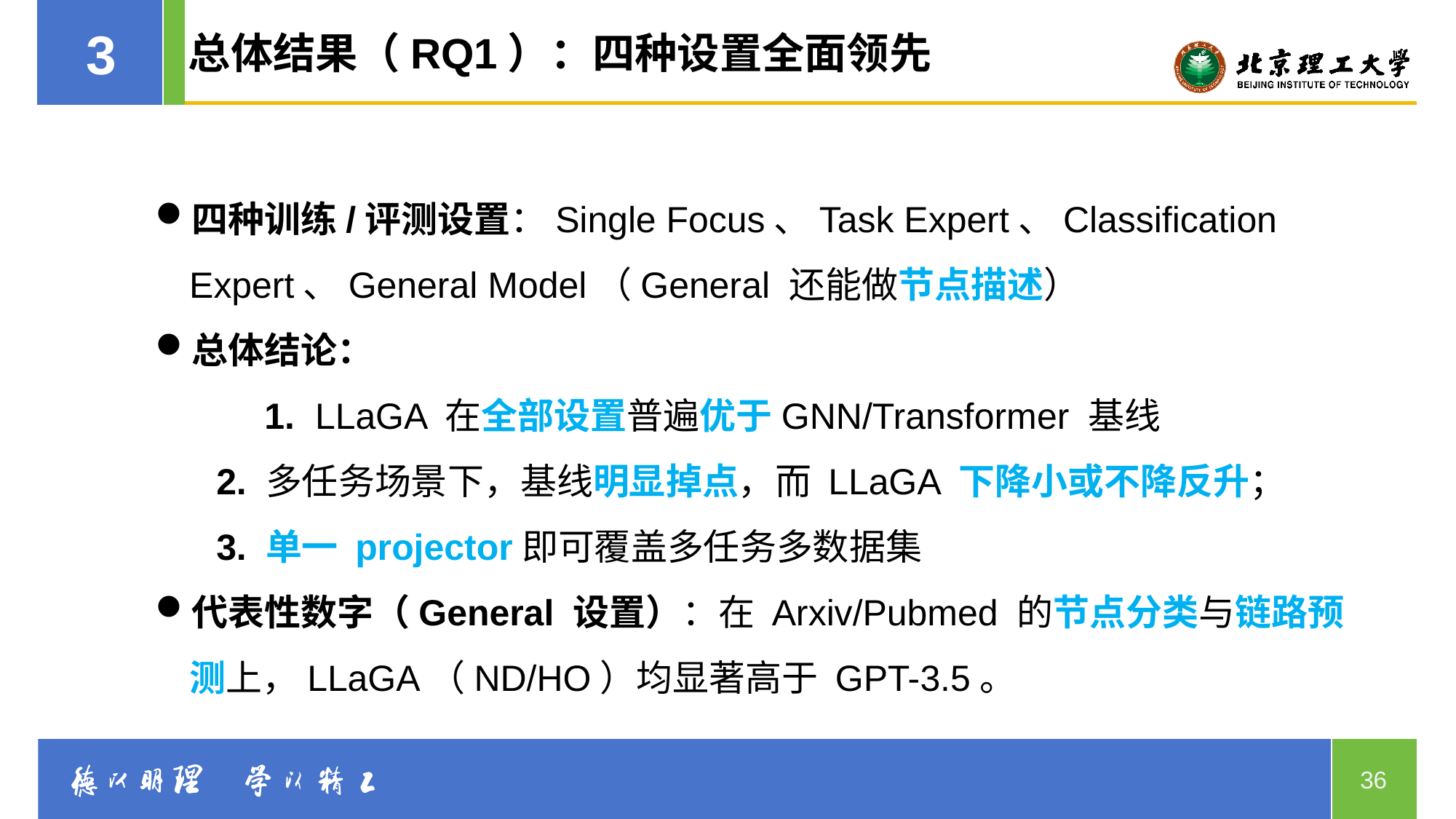

3
总体结果（RQ1）：四种设置全面领先
四种训练/评测设置：Single Focus、Task Expert、Classification Expert、General Model（General 还能做节点描述）
总体结论：
	1.  LLaGA 在全部设置普遍优于GNN/Transformer 基线
      2. 多任务场景下，基线明显掉点，而 LLaGA 下降小或不降反升；
      3. 单一 projector即可覆盖多任务多数据集
代表性数字（General 设置）：在 Arxiv/Pubmed 的节点分类与链路预测上，LLaGA（ND/HO）均显著高于 GPT-3.5。